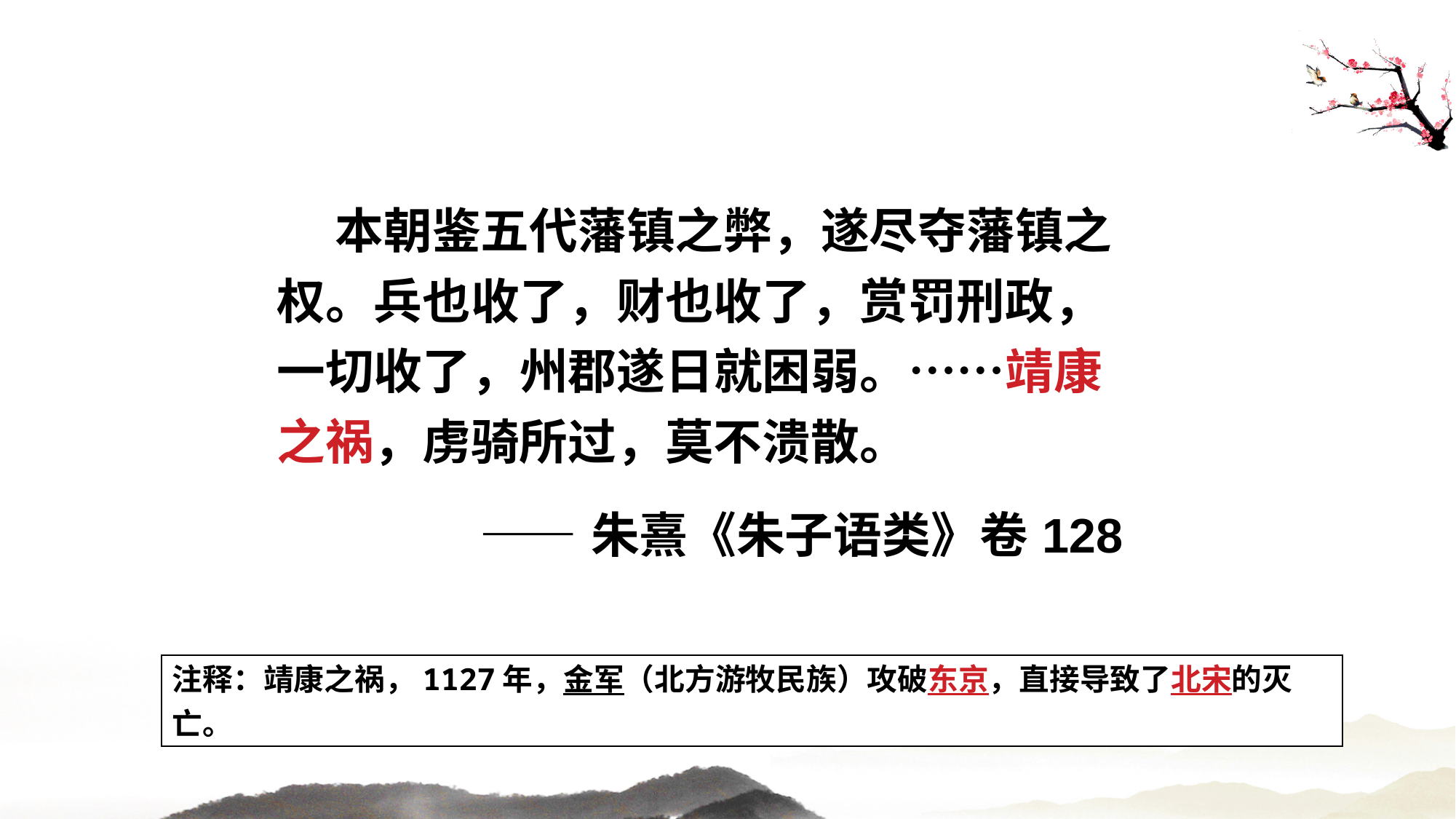

| 本朝鉴五代藩镇之弊，遂尽夺藩镇之权。兵也收了，财也收了，赏罚刑政，一切收了，州郡遂日就困弱。……靖康之祸，虏骑所过，莫不溃散。 |
| --- |
| ——朱熹《朱子语类》卷128 |

注释：靖康之祸，1127年，金军（北方游牧民族）攻破东京，直接导致了北宋的灭亡。